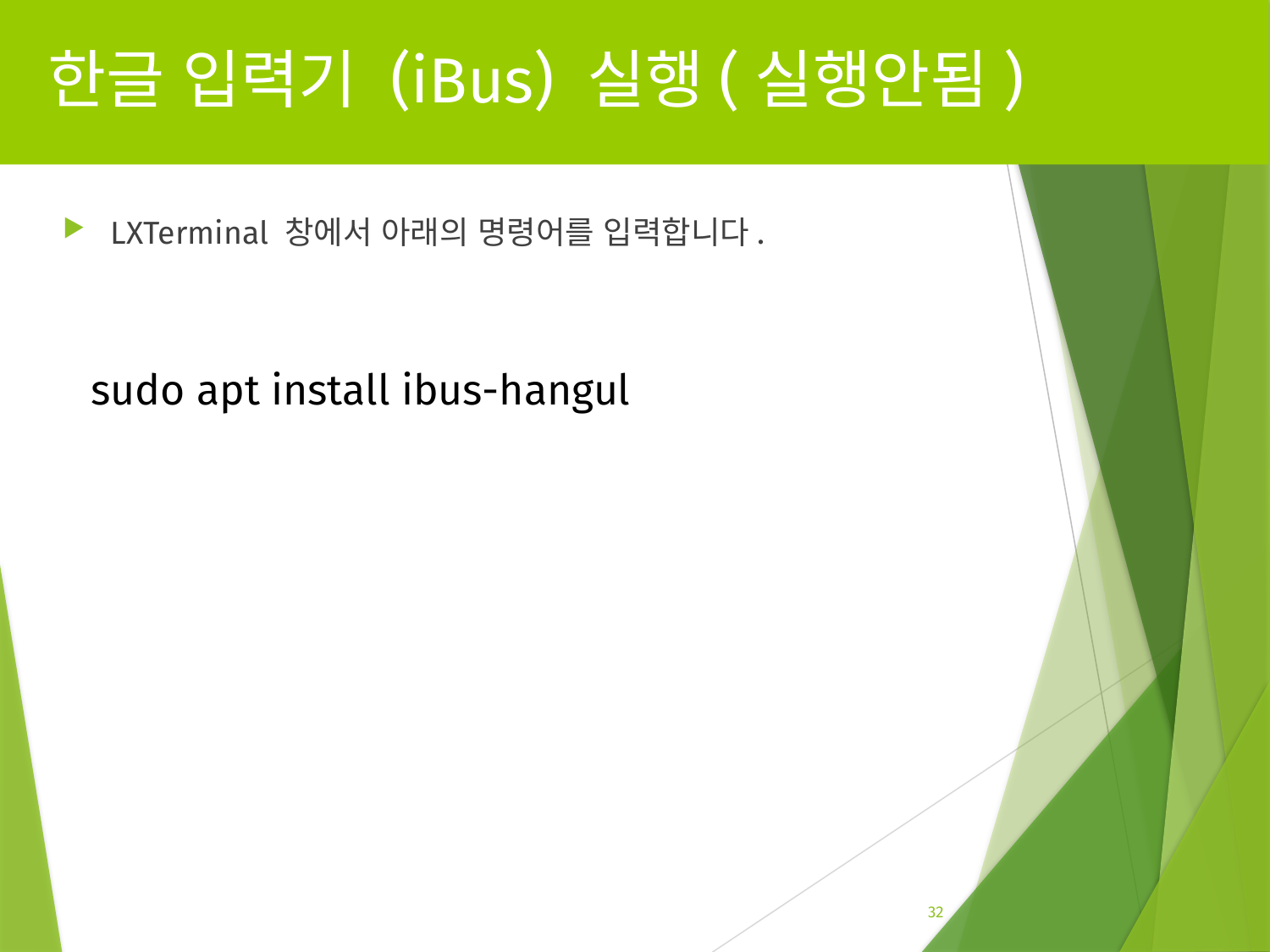

# 한글 입력기 (iBus) 실행(실행안됨)
LXTerminal 창에서 아래의 명령어를 입력합니다.
sudo apt install ibus-hangul
32